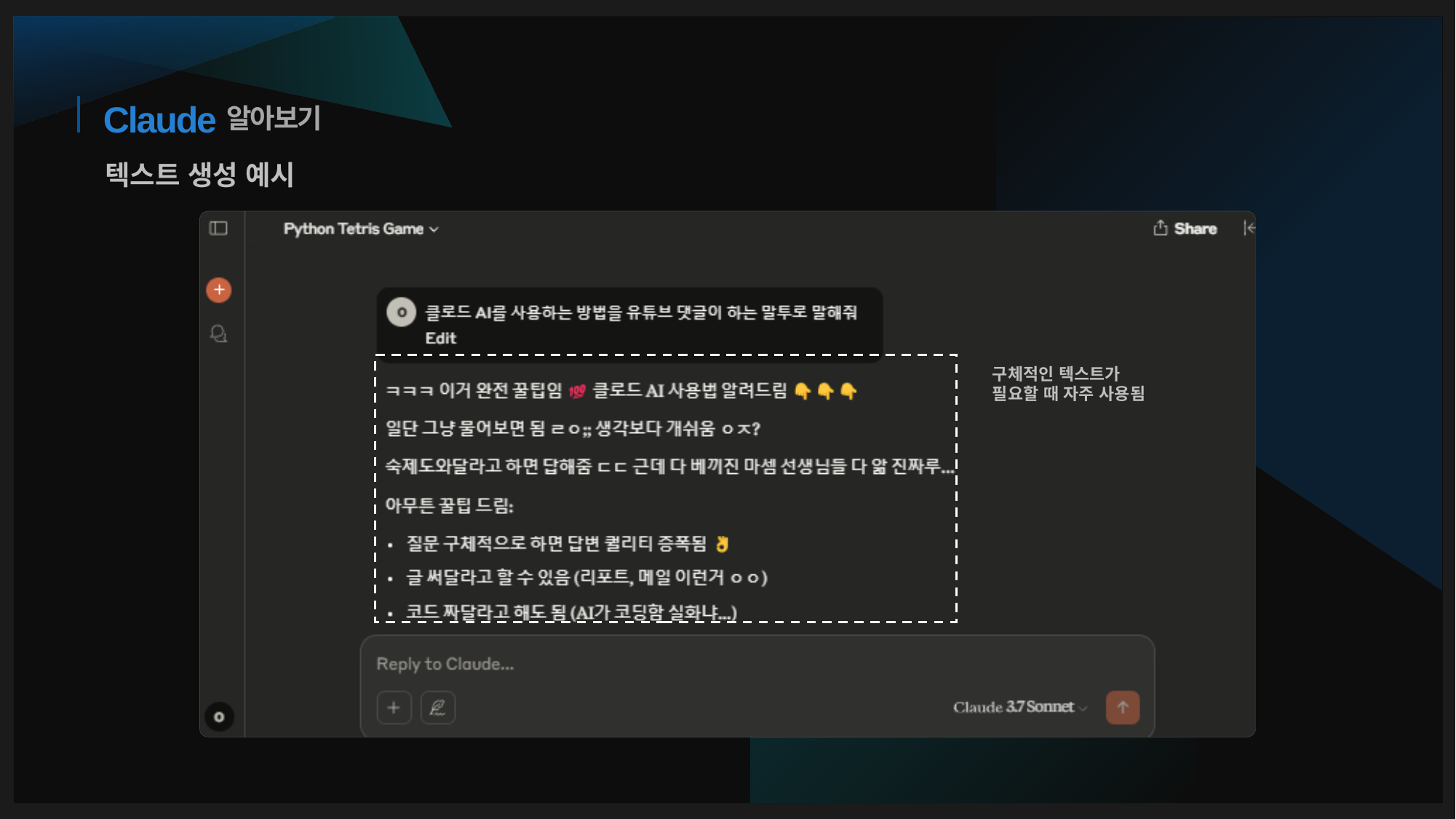

알아보기
# Claude
텍스트 생성 예시

구체적인 텍스트가
필요할 때 자주 사용됨